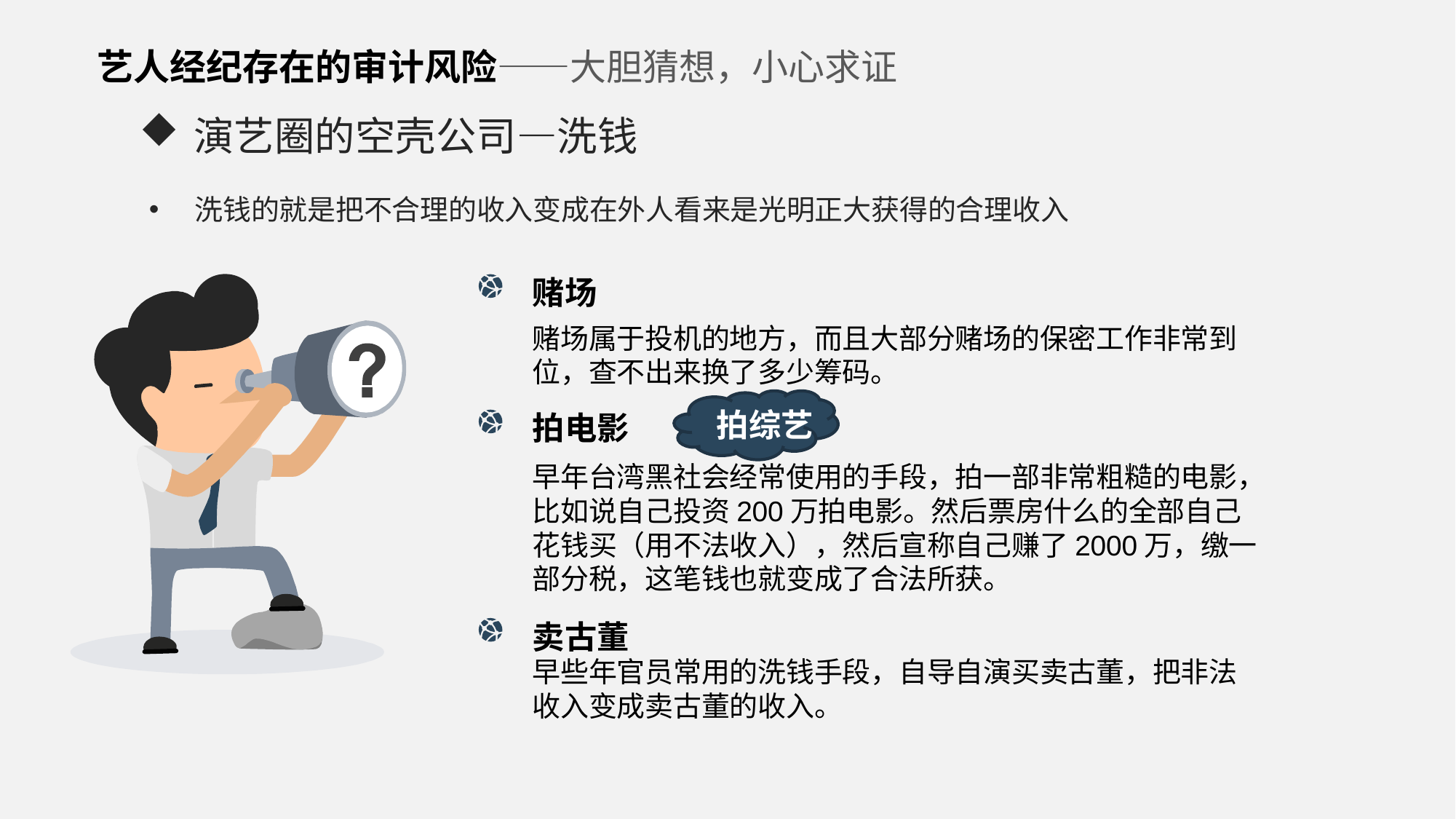

艺人经纪存在的审计风险——大胆猜想，小心求证
演艺圈的空壳公司—洗钱
洗钱的就是把不合理的收入变成在外人看来是光明正大获得的合理收入
赌场

赌场属于投机的地方，而且大部分赌场的保密工作非常到位，查不出来换了多少筹码。

拍综艺
拍电影

早年台湾黑社会经常使用的手段，拍一部非常粗糙的电影，比如说自己投资200万拍电影。然后票房什么的全部自己花钱买（用不法收入），然后宣称自己赚了2000万，缴一部分税，这笔钱也就变成了合法所获。
卖古董

早些年官员常用的洗钱手段，自导自演买卖古董，把非法收入变成卖古董的收入。